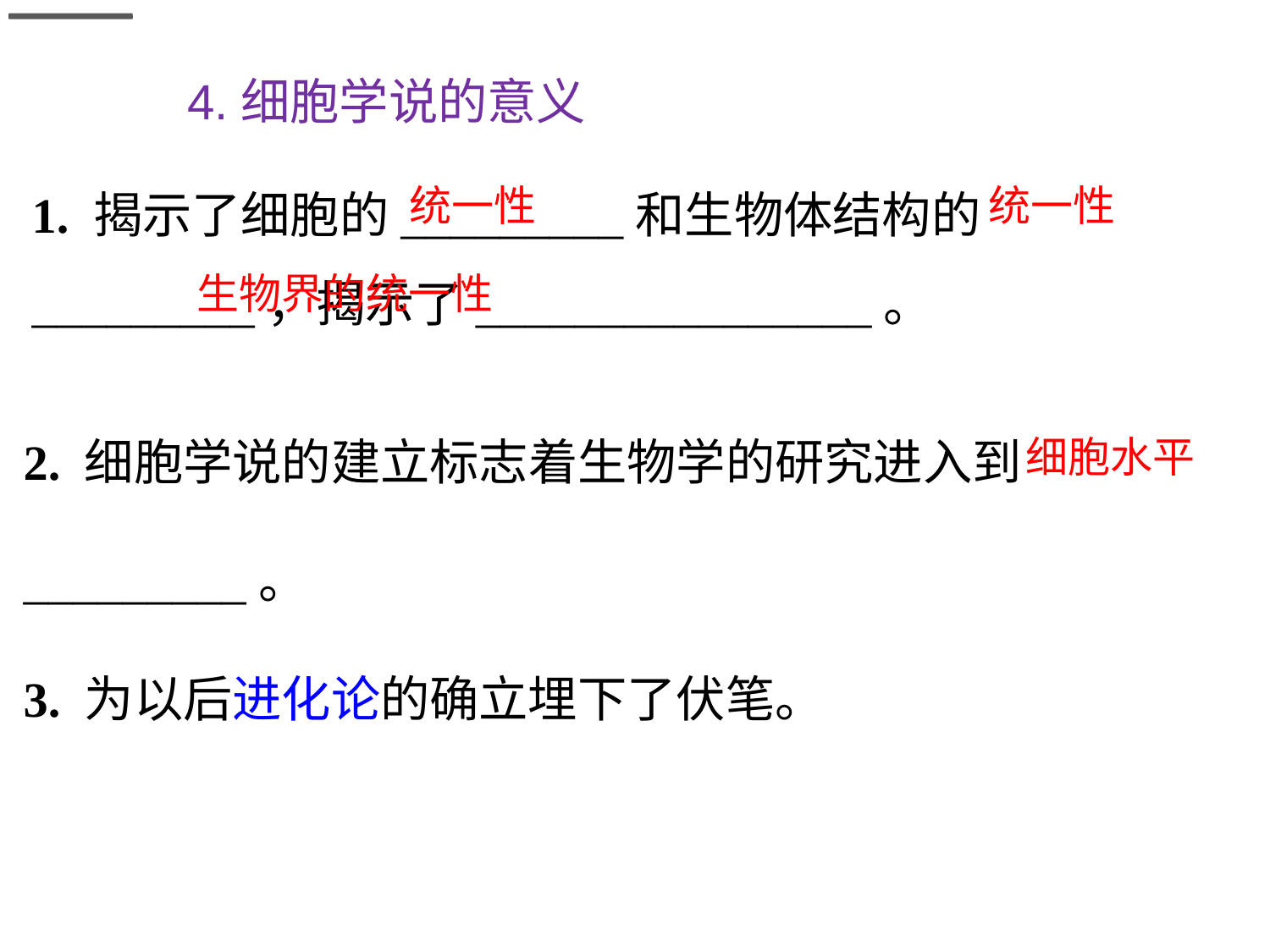

4.细胞学说的意义
1. 揭示了细胞的_________和生物体结构的_________，揭示了________________。
统一性
统一性
生物界的统一性
2. 细胞学说的建立标志着生物学的研究进入到_________。
3. 为以后进化论的确立埋下了伏笔。
细胞水平